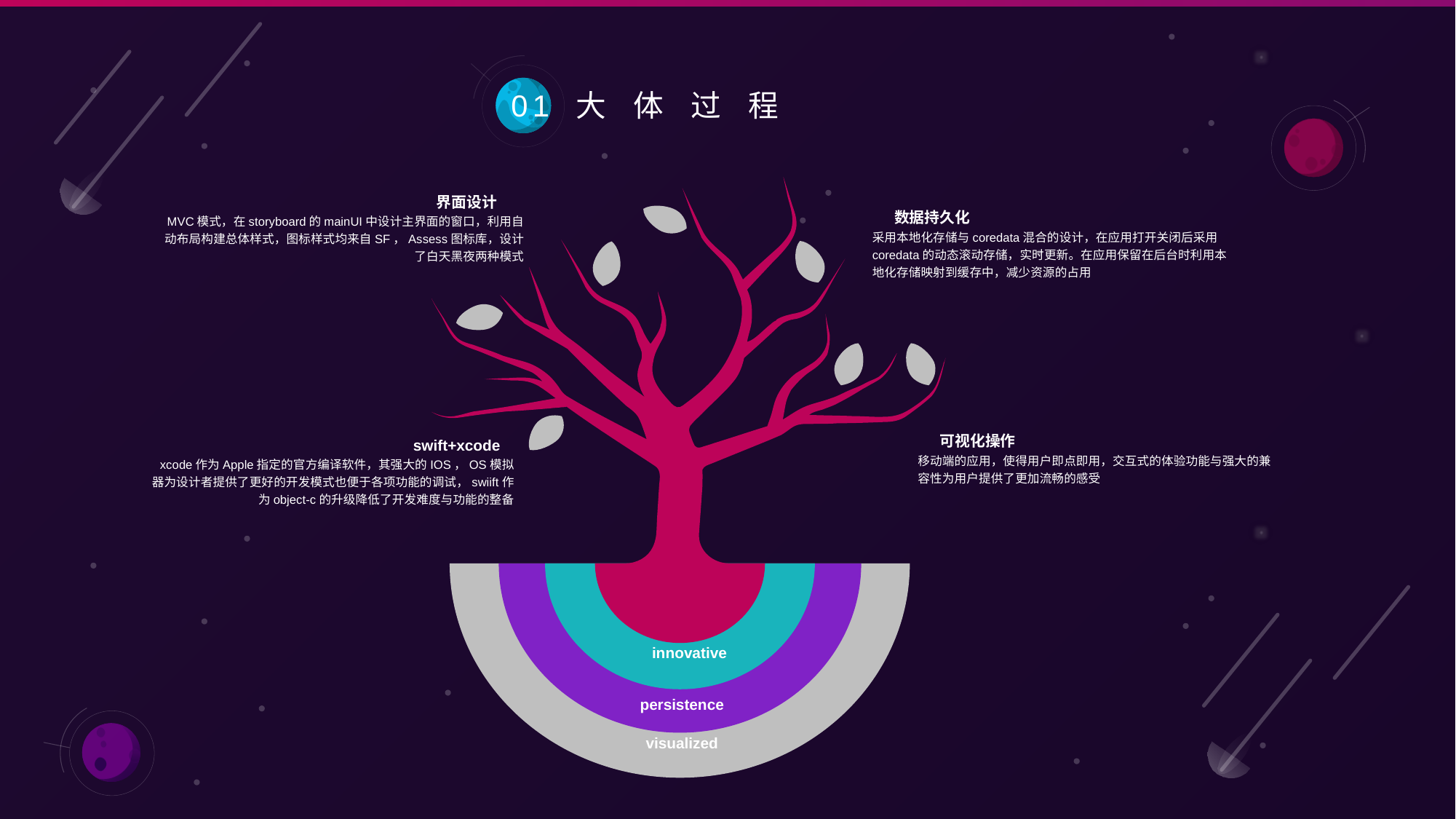

01

大  体  过  程

innovative
persistence
visualized
界面设计
数据持久化
MVC模式，在storyboard的mainUI中设计主界面的窗口，利用自动布局构建总体样式，图标样式均来自SF，Assess图标库，设计了白天黑夜两种模式
采用本地化存储与coredata混合的设计，在应用打开关闭后采用coredata的动态滚动存储，实时更新。在应用保留在后台时利用本地化存储映射到缓存中，减少资源的占用
可视化操作
swift+xcode
移动端的应用，使得用户即点即用，交互式的体验功能与强大的兼容性为用户提供了更加流畅的感受
xcode作为Apple指定的官方编译软件，其强大的IOS，OS模拟器为设计者提供了更好的开发模式也便于各项功能的调试，swiift作为object-c的升级降低了开发难度与功能的整备